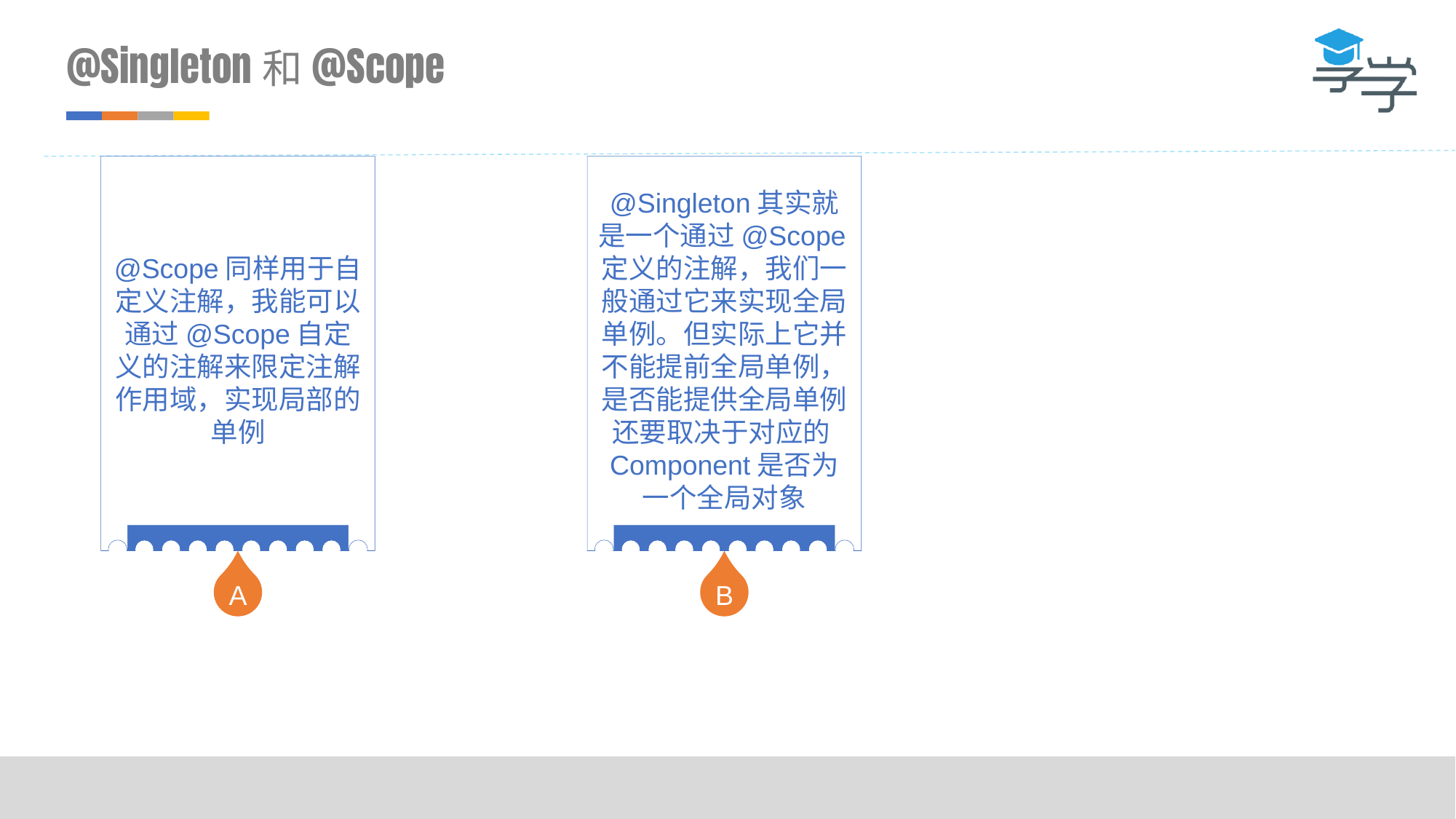

@Singleton和@Scope

@Scope同样用于自定义注解，我能可以通过@Scope自定义的注解来限定注解作用域，实现局部的单例

A
@Singleton其实就是一个通过@Scope定义的注解，我们一般通过它来实现全局单例。但实际上它并不能提前全局单例，是否能提供全局单例还要取决于对应的Component是否为一个全局对象

B